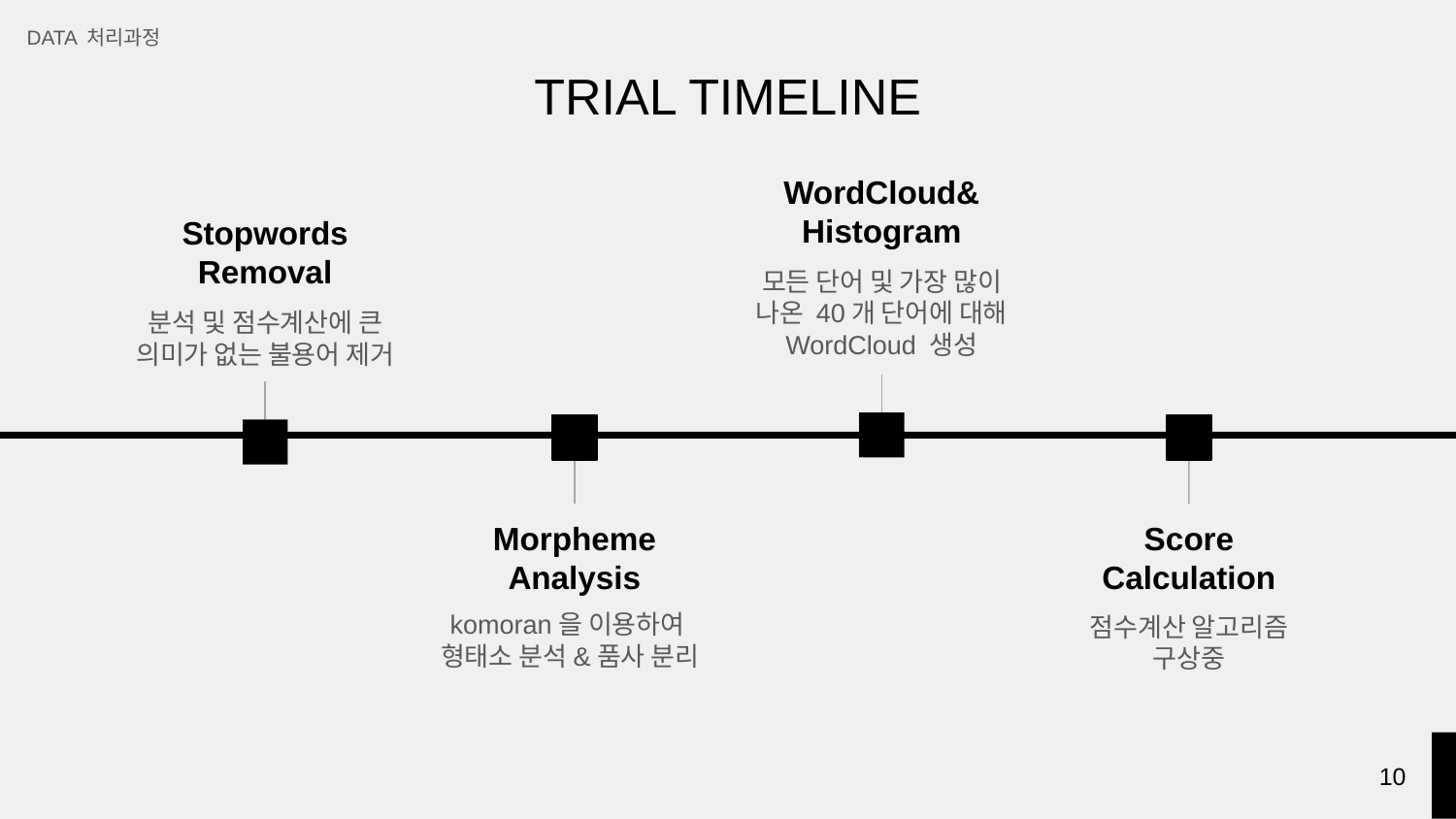

DATA 처리과정
# TRIAL TIMELINE
WordCloud&
Histogram
Stopwords
Removal
모든 단어 및 가장 많이 나온 40개 단어에 대해 WordCloud 생성
분석 및 점수계산에 큰 의미가 없는 불용어 제거

Morpheme
Analysis
Score
Calculation
komoran을 이용하여
형태소 분석&품사 분리
점수계산 알고리즘 구상중
10